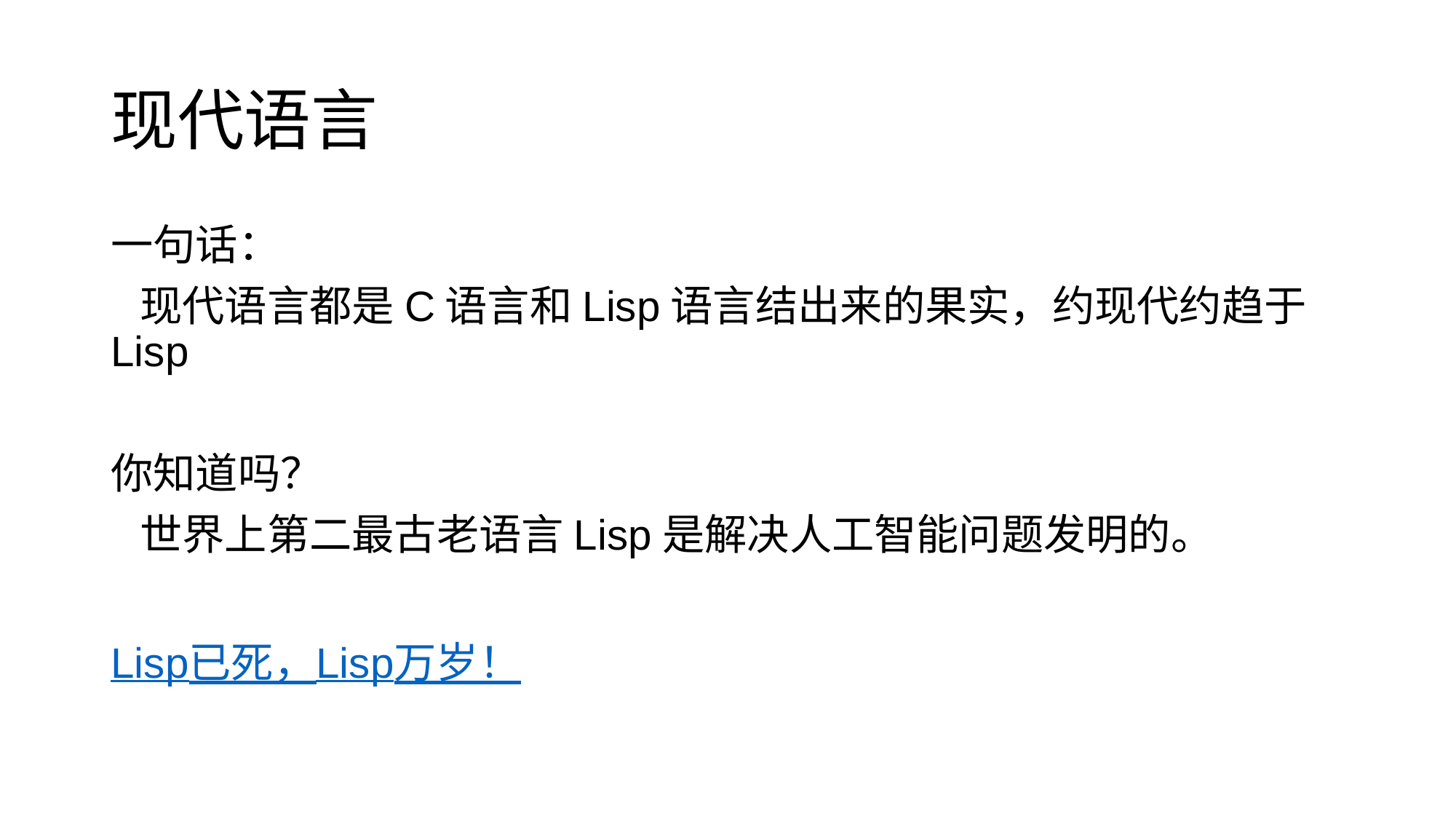

# 现代语言
一句话：
  现代语言都是C语言和Lisp语言结出来的果实，约现代约趋于Lisp

你知道吗？
  世界上第二最古老语言Lisp是解决人工智能问题发明的。

Lisp已死，Lisp万岁！